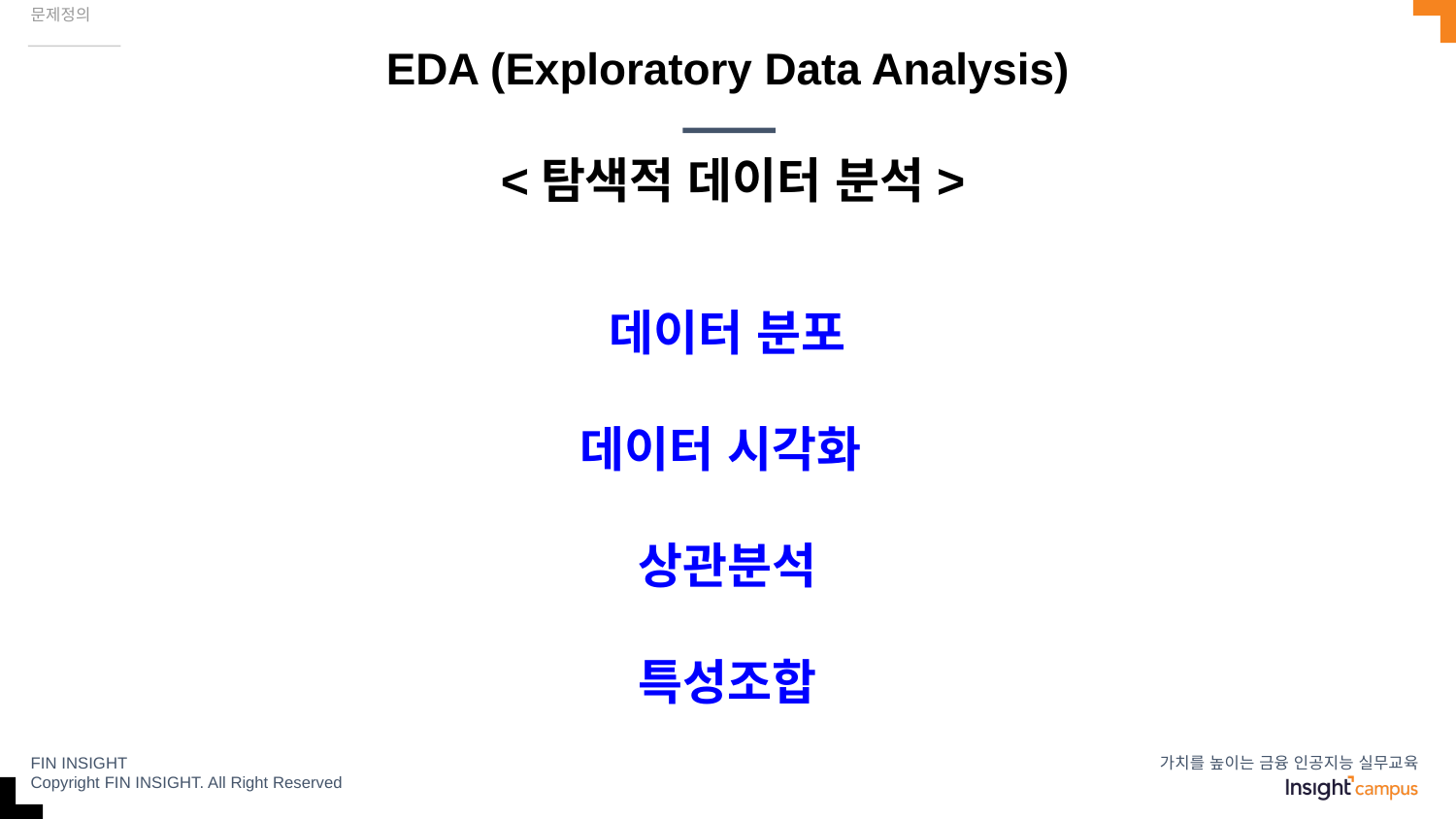

문제정의
# EDA (Exploratory Data Analysis)
<탐색적 데이터 분석>
데이터 분포

데이터 시각화
상관분석
특성조합